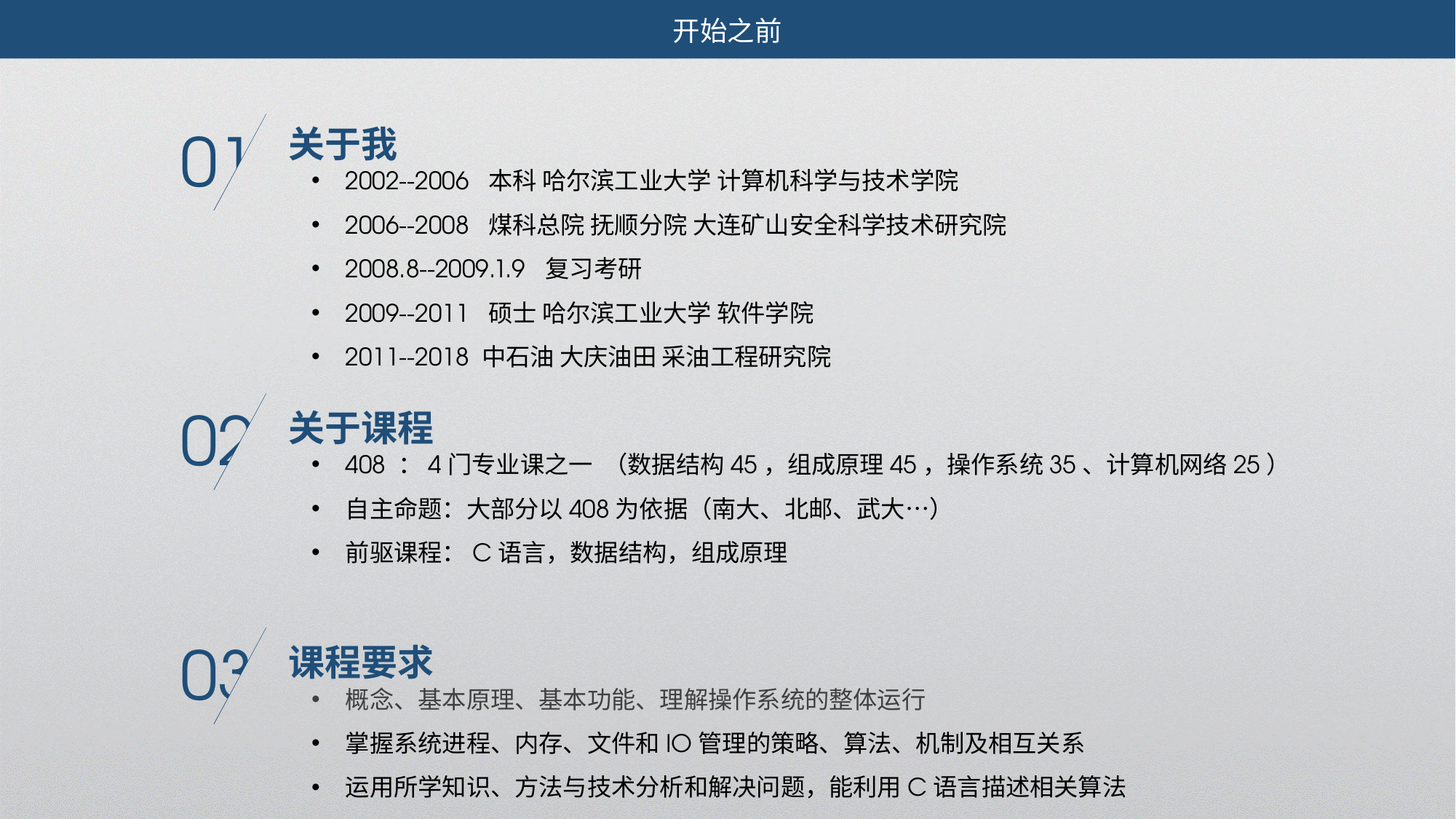

开始之前
关于我

01
2002--2006  本科 哈尔滨工业大学 计算机科学与技术学院
2006--2008  煤科总院 抚顺分院 大连矿山安全科学技术研究院
2008.8--2009.1.9  复习考研
2009--2011  硕士 哈尔滨工业大学 软件学院
2011--2018 中石油 大庆油田 采油工程研究院
关于课程

02
408 ：4门专业课之一  （数据结构45，组成原理45，操作系统35、计算机网络25）
自主命题：大部分以408为依据（南大、北邮、武大…）
前驱课程：C语言，数据结构，组成原理
课程要求

03
概念、基本原理、基本功能、理解操作系统的整体运行
掌握系统进程、内存、文件和IO管理的策略、算法、机制及相互关系
运用所学知识、方法与技术分析和解决问题，能利用C语言描述相关算法